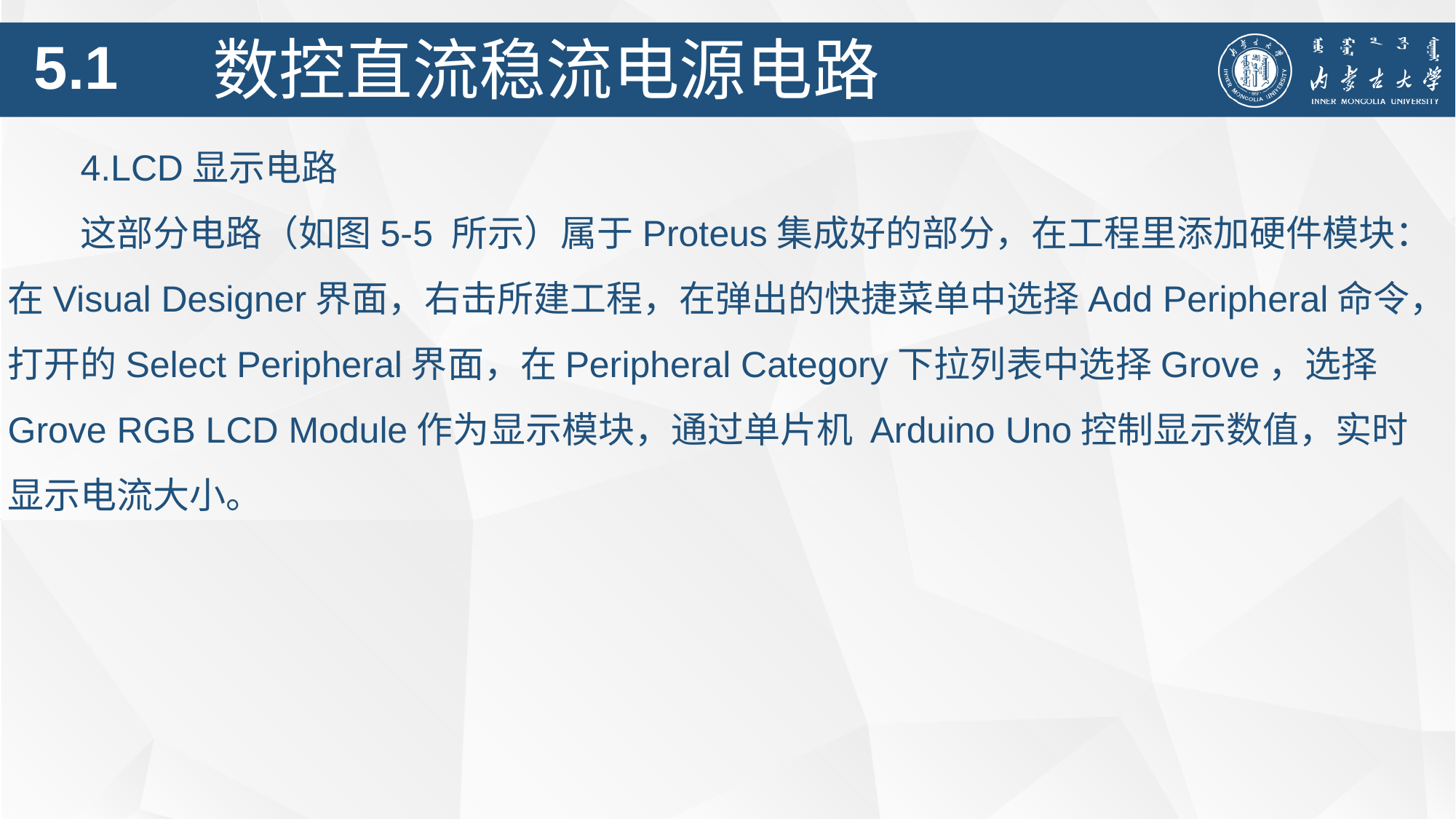

5.1
数控直流稳流电源电路

4.LCD显示电路
这部分电路（如图5-5 所示）属于Proteus集成好的部分，在工程里添加硬件模块：在Visual Designer界面，右击所建工程，在弹出的快捷菜单中选择Add Peripheral命令，打开的Select Peripheral界面，在Peripheral Category下拉列表中选择Grove，选择Grove RGB LCD Module作为显示模块，通过单片机 Arduino Uno控制显示数值，实时显示电流大小。